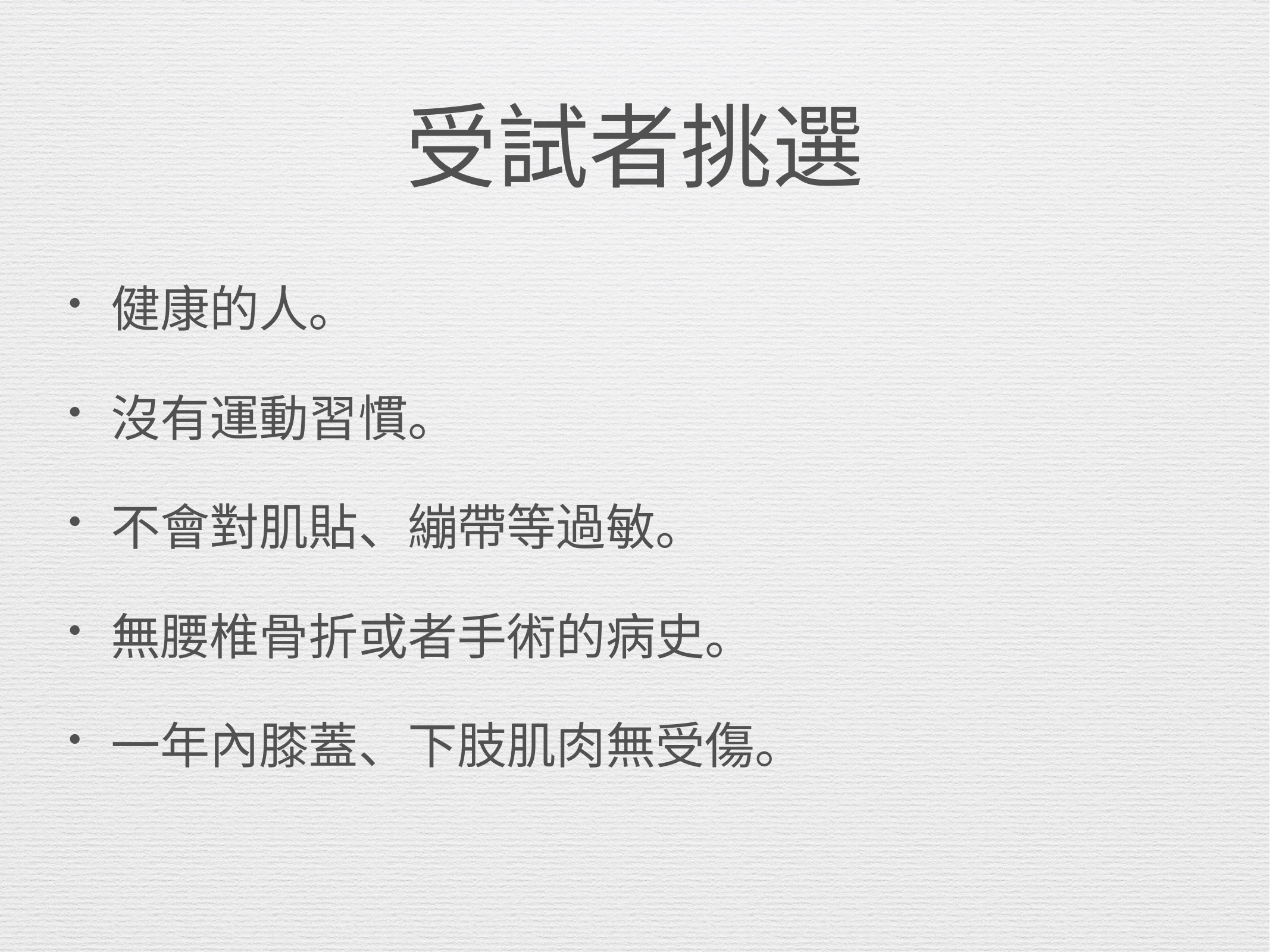

# 受試者挑選
健康的人。
沒有運動習慣。
不會對肌貼、繃帶等過敏。
無腰椎骨折或者手術的病史。
一年內膝蓋、下肢肌肉無受傷。